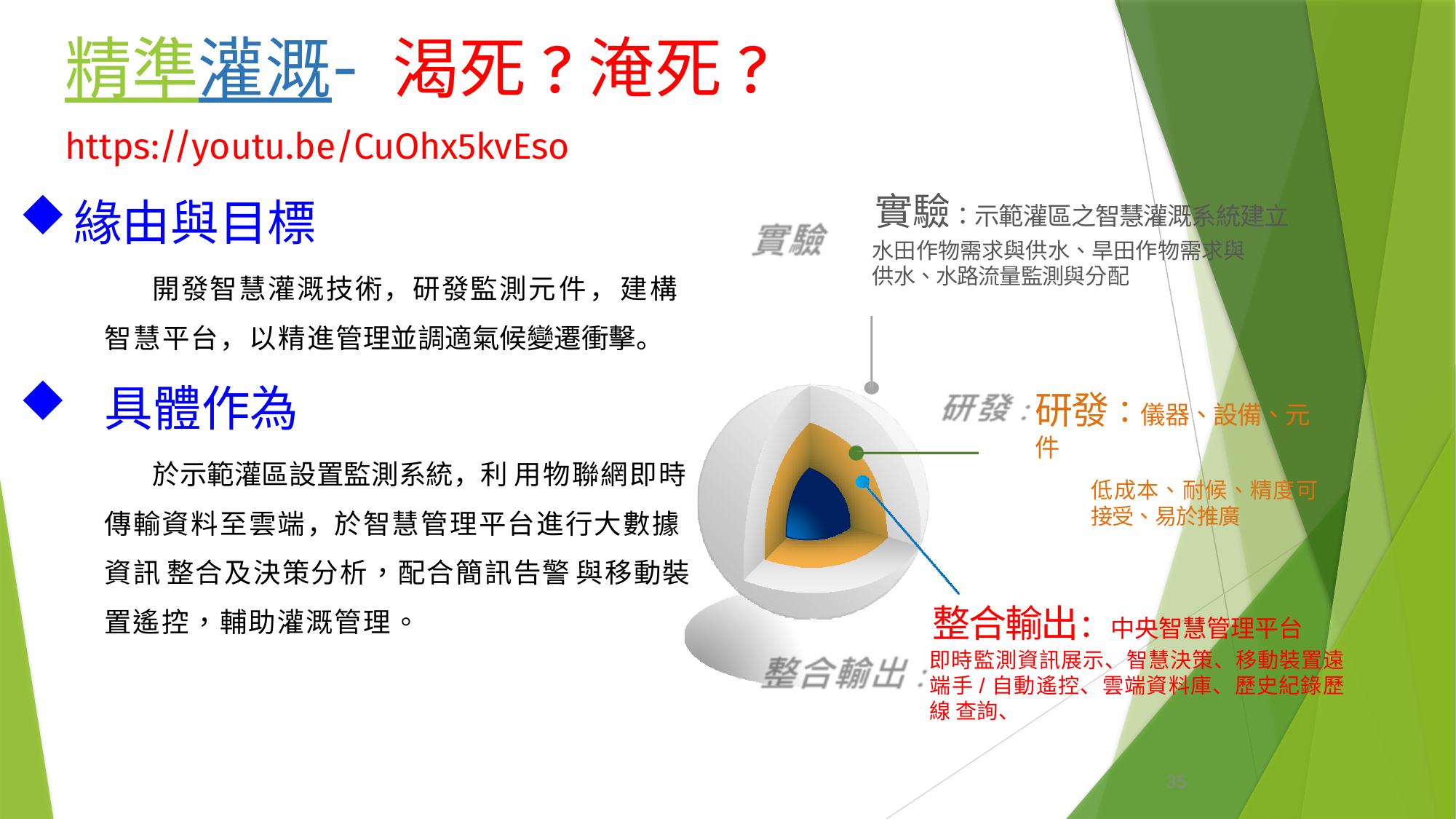

# 精準灌溉- 渴死?淹死? https://youtu.be/CuOhx5kvEso

實驗：示範灌區之智慧灌溉系統建立
水田作物需求與供水、旱田作物需求與 供水、水路流量監測與分配

研發：儀器、設備、元件
低成本、耐候、精度可
接受、易於推廣
緣由與目標
開發智慧灌溉技術，研發監測元件，建構智慧平台，以精進管理並調適氣候變遷衝擊。
具體作為
於示範灌區設置監測系統，利 用物聯網即時傳輸資料至雲端，於智慧管理平台進行大數據資訊 整合及決策分析，配合簡訊告警 與移動裝置遙控，輔助灌溉管理。

整合輸出：中央智慧管理平台
即時監測資訊展示、智慧決策、移動裝置遠 端手/自動遙控、雲端資料庫、歷史紀錄歷線 查詢、
35